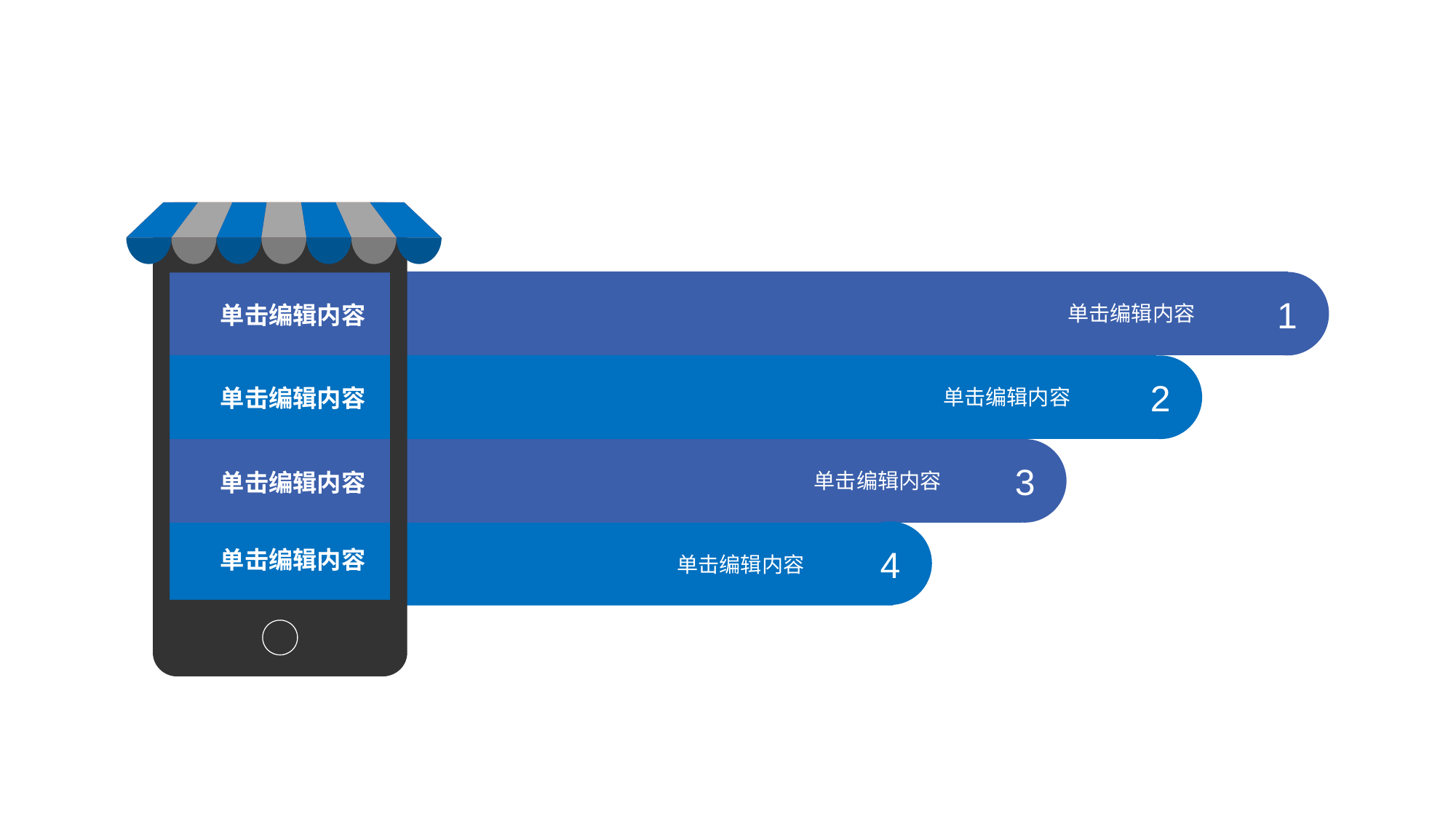

1
单击编辑内容
单击编辑内容

2
单击编辑内容
单击编辑内容

3
单击编辑内容
单击编辑内容

4
单击编辑内容
单击编辑内容